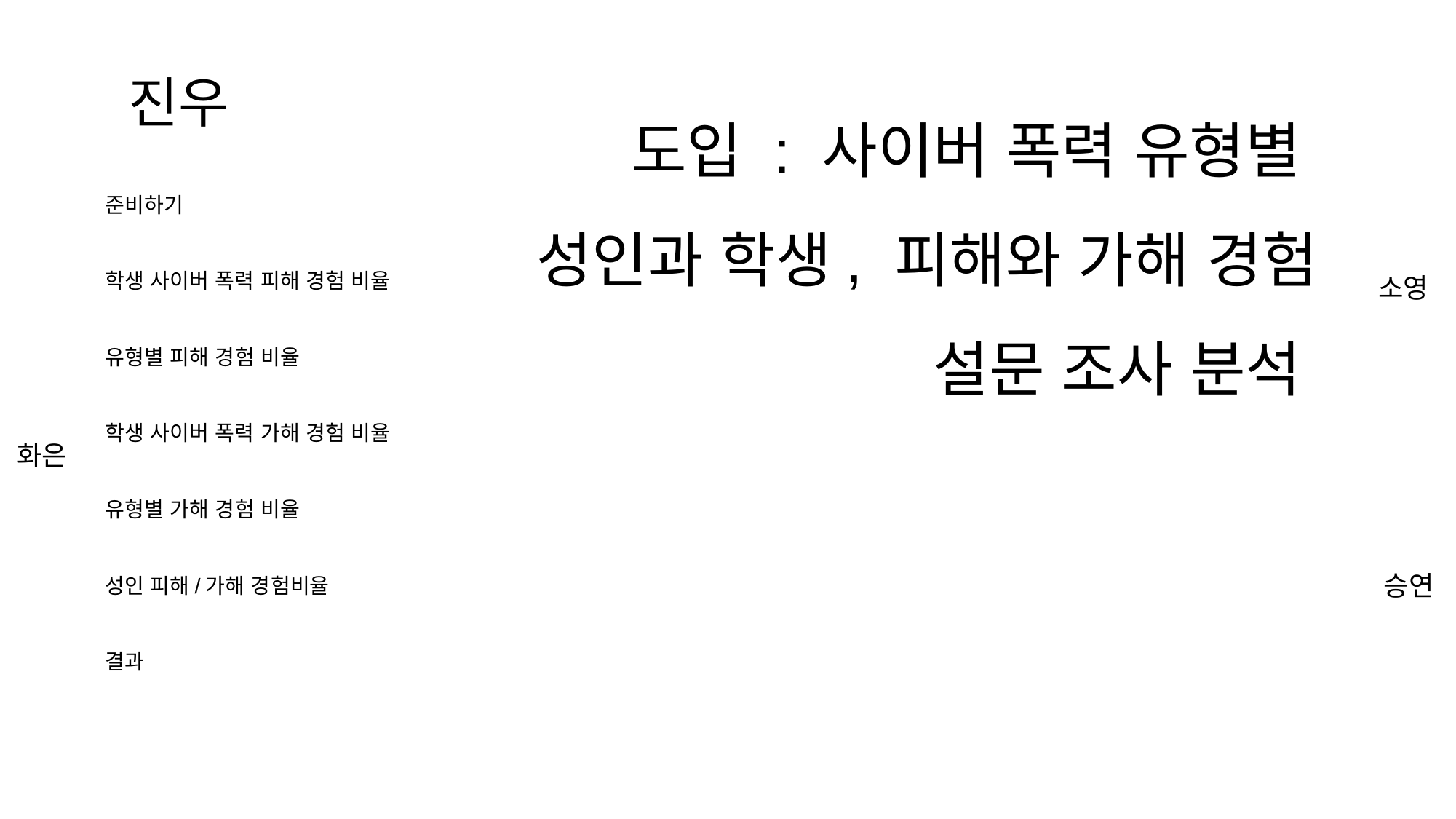

진우
도입 : 사이버 폭력 유형별
성인과 학생, 피해와 가해 경험 설문 조사 분석
준비하기
학생 사이버 폭력 피해 경험 비율
소영
유형별 피해 경험 비율
학생 사이버 폭력 가해 경험 비율
화은
유형별 가해 경험 비율
승연
성인 피해/가해 경험비율
결과